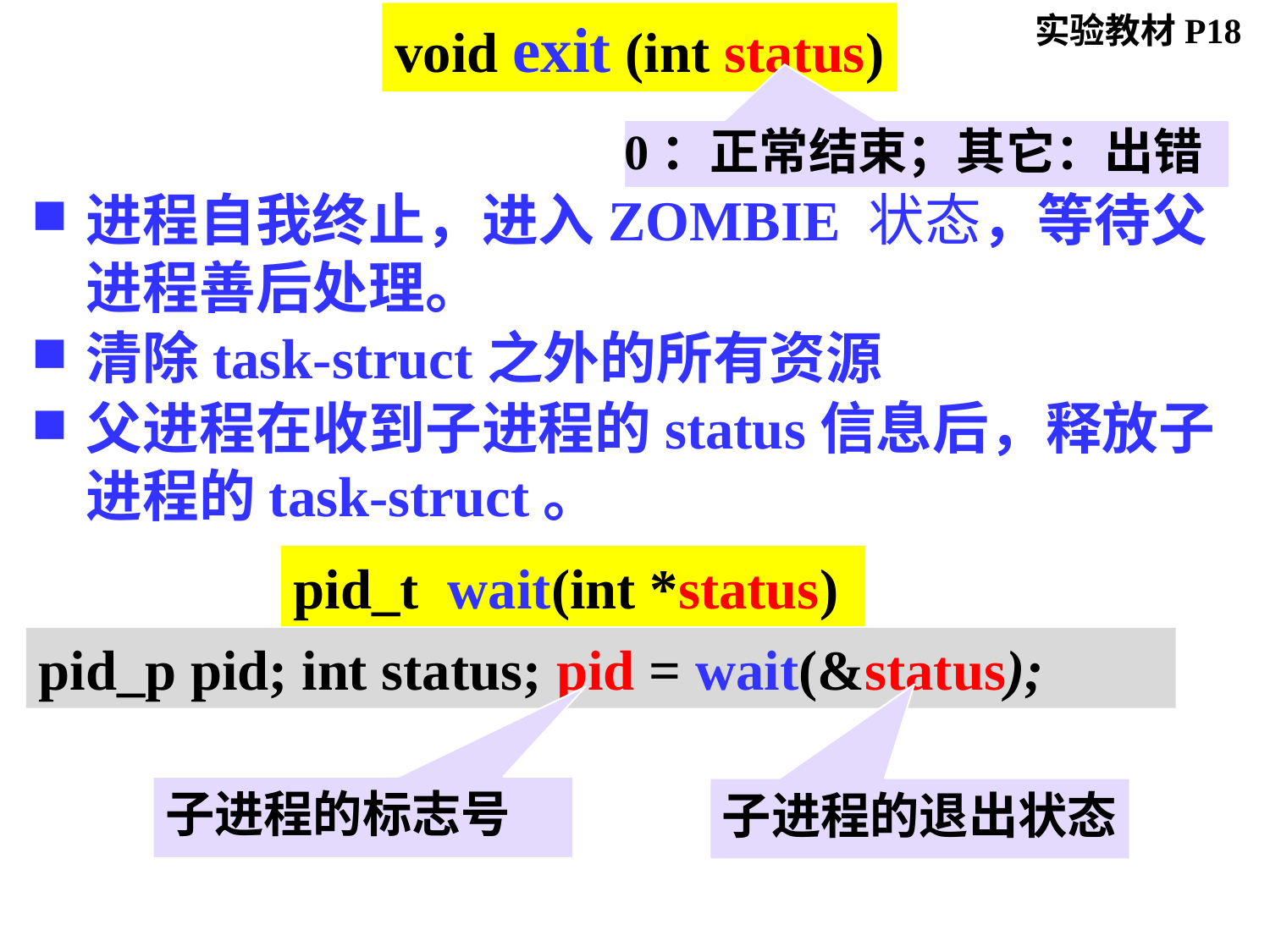

P18
实验教材P18
void exit (int status)
0：正常结束；其它：出错
进程自我终止，进入ZOMBIE 状态，等待父进程善后处理。
清除task-struct之外的所有资源
父进程在收到子进程的status信息后，释放子进程的task-struct。
pid_t  wait(int *status)
pid_p pid; int status; pid = wait(&status);
子进程的标志号
子进程的退出状态